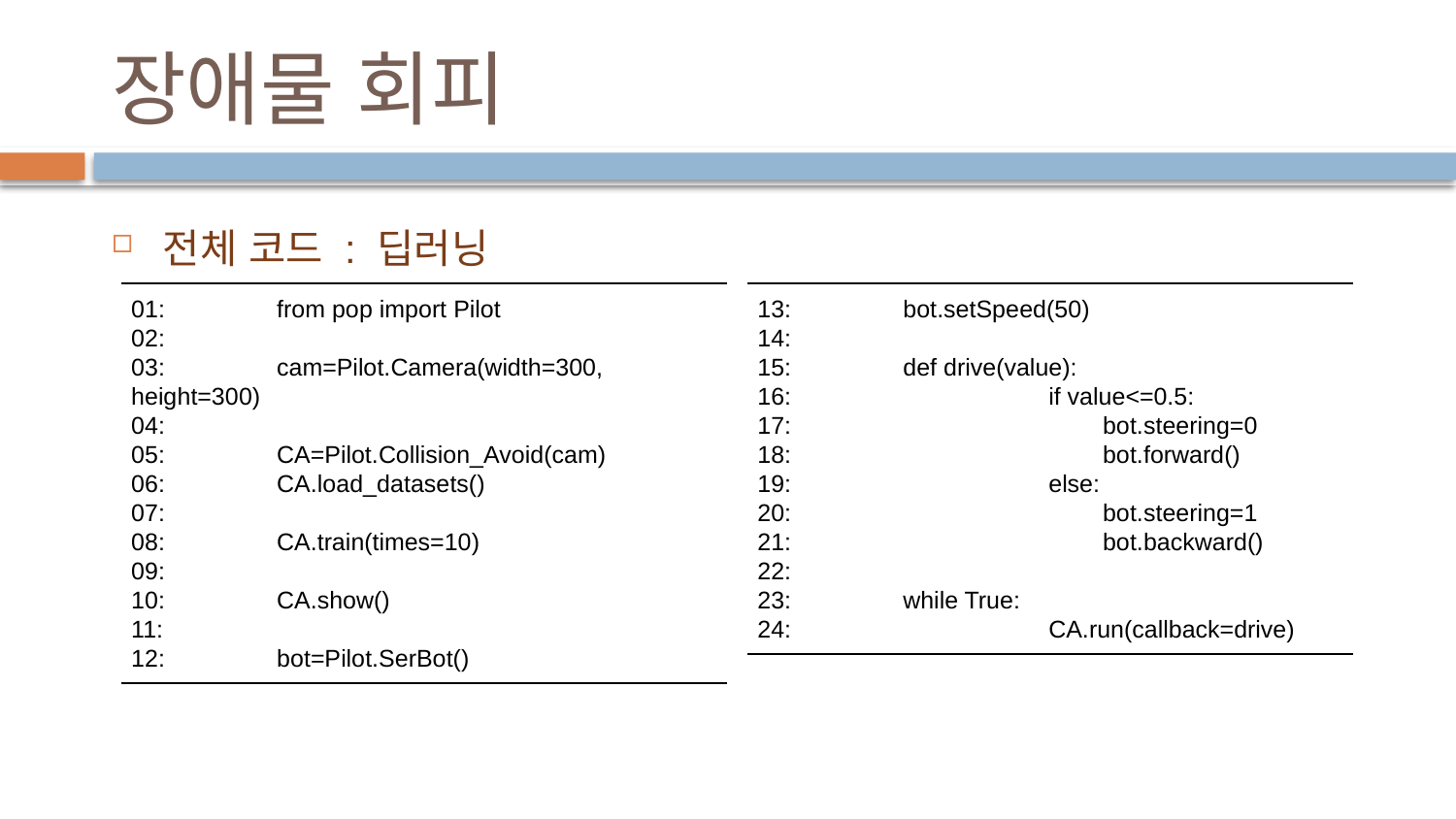

# 장애물 회피
전체 코드 : 딥러닝

| 01: from pop import Pilot 02: 03: cam=Pilot.Camera(width=300, height=300) 04: 05: CA=Pilot.Collision\_Avoid(cam) 06: CA.load\_datasets() 07: 08: CA.train(times=10) 09: 10: CA.show() 11: 12: bot=Pilot.SerBot() |
| --- |
| 13: bot.setSpeed(50) 14: 15: def drive(value): 16: if value<=0.5: 17: bot.steering=0 18: bot.forward() 19: else: 20: bot.steering=1 21: bot.backward() 22: 23: while True: 24: CA.run(callback=drive) |
| --- |